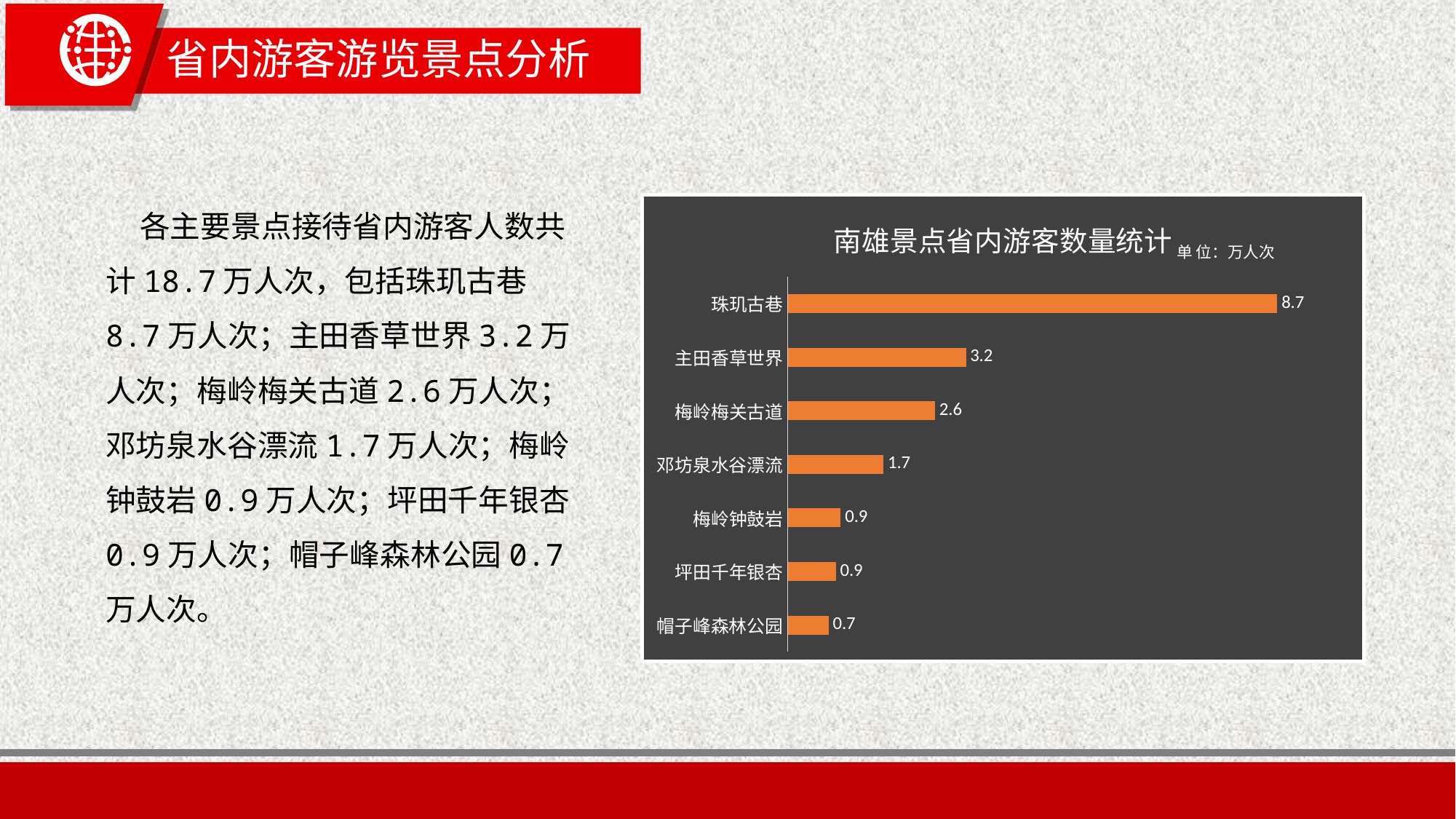

# 省内游客游览景点分析
    各主要景点接待省内游客人数共计18.7万人次，包括珠玑古巷8.7万人次；主田香草世界3.2万人次；梅岭梅关古道2.6万人次；邓坊泉水谷漂流1.7万人次；梅岭钟鼓岩0.9万人次；坪田千年银杏0.9万人次；帽子峰森林公园0.7万人次。

### Chart: 南雄景点省内游客数量统计

| Category | 系列 1 |
|---|---|
| 帽子峰森林公园 | 0.7258 |
| 坪田千年银杏 | 0.8569 |
| 梅岭钟鼓岩 | 0.9443 |
| 邓坊泉水谷漂流 | 1.7062 |
| 梅岭梅关古道 | 2.6201 |
| 主田香草世界 | 3.173 |
| 珠玑古巷 | 8.7156 |